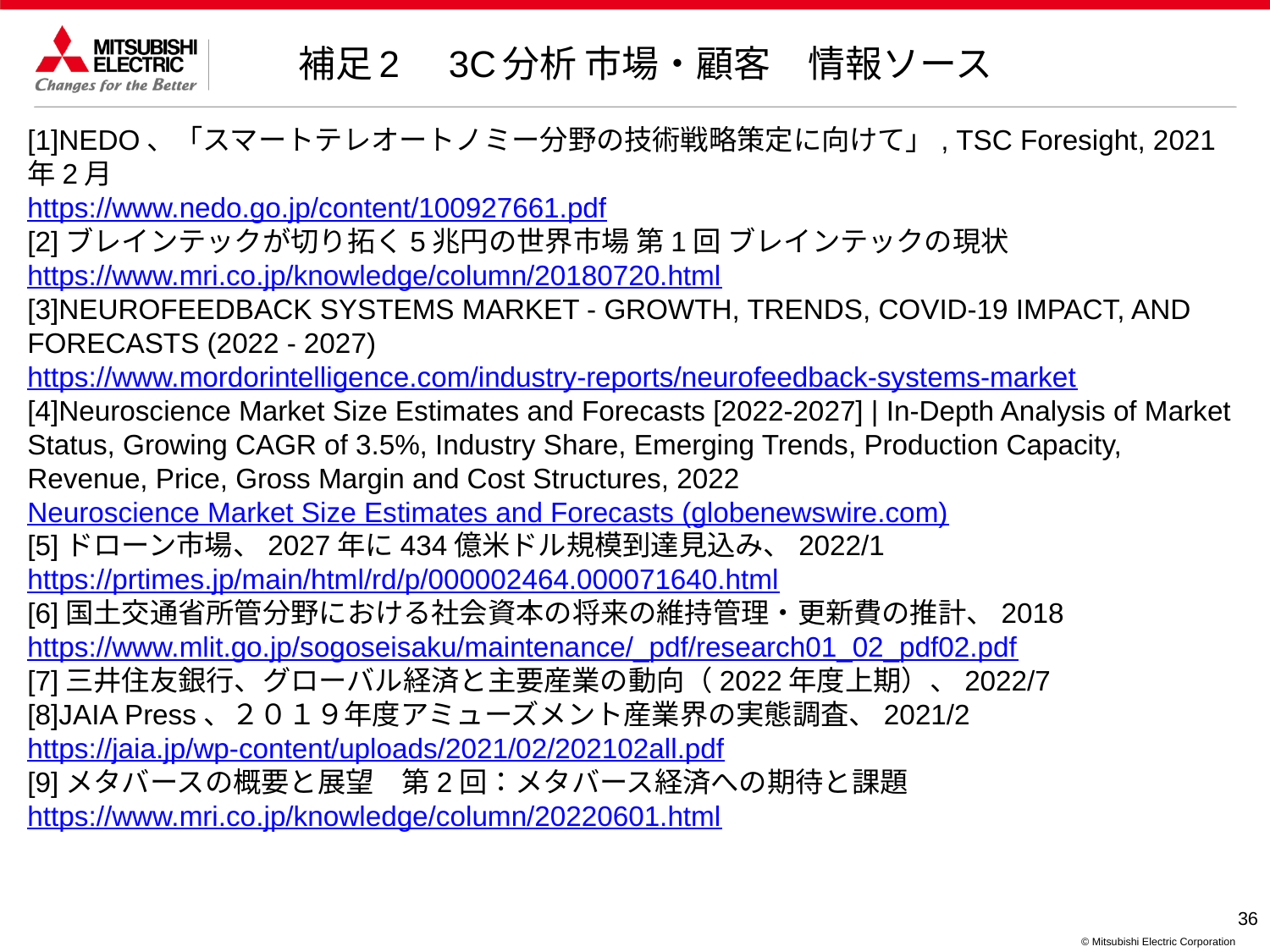

補足2　3C分析 市場・顧客　情報ソース
[1]NEDO、「スマートテレオートノミー分野の技術戦略策定に向けて」, TSC Foresight, 2021年2月
https://www.nedo.go.jp/content/100927661.pdf
[2]ブレインテックが切り拓く5兆円の世界市場 第1回 ブレインテックの現状
https://www.mri.co.jp/knowledge/column/20180720.html
[3]NEUROFEEDBACK SYSTEMS MARKET - GROWTH, TRENDS, COVID-19 IMPACT, AND FORECASTS (2022 - 2027)
https://www.mordorintelligence.com/industry-reports/neurofeedback-systems-market
[4]Neuroscience Market Size Estimates and Forecasts [2022-2027] | In-Depth Analysis of Market Status, Growing CAGR of 3.5%, Industry Share, Emerging Trends, Production Capacity, Revenue, Price, Gross Margin and Cost Structures, 2022
Neuroscience Market Size Estimates and Forecasts (globenewswire.com)
[5]ドローン市場、2027年に434億米ドル規模到達見込み、2022/1
https://prtimes.jp/main/html/rd/p/000002464.000071640.html
[6]国土交通省所管分野における社会資本の将来の維持管理・更新費の推計、2018
https://www.mlit.go.jp/sogoseisaku/maintenance/_pdf/research01_02_pdf02.pdf
[7]三井住友銀行、グローバル経済と主要産業の動向（2022年度上期）、2022/7
[8]JAIA Press、２０１９年度アミューズメント産業界の実態調査、2021/2
https://jaia.jp/wp-content/uploads/2021/02/202102all.pdf
[9]メタバースの概要と展望　第2回：メタバース経済への期待と課題
https://www.mri.co.jp/knowledge/column/20220601.html